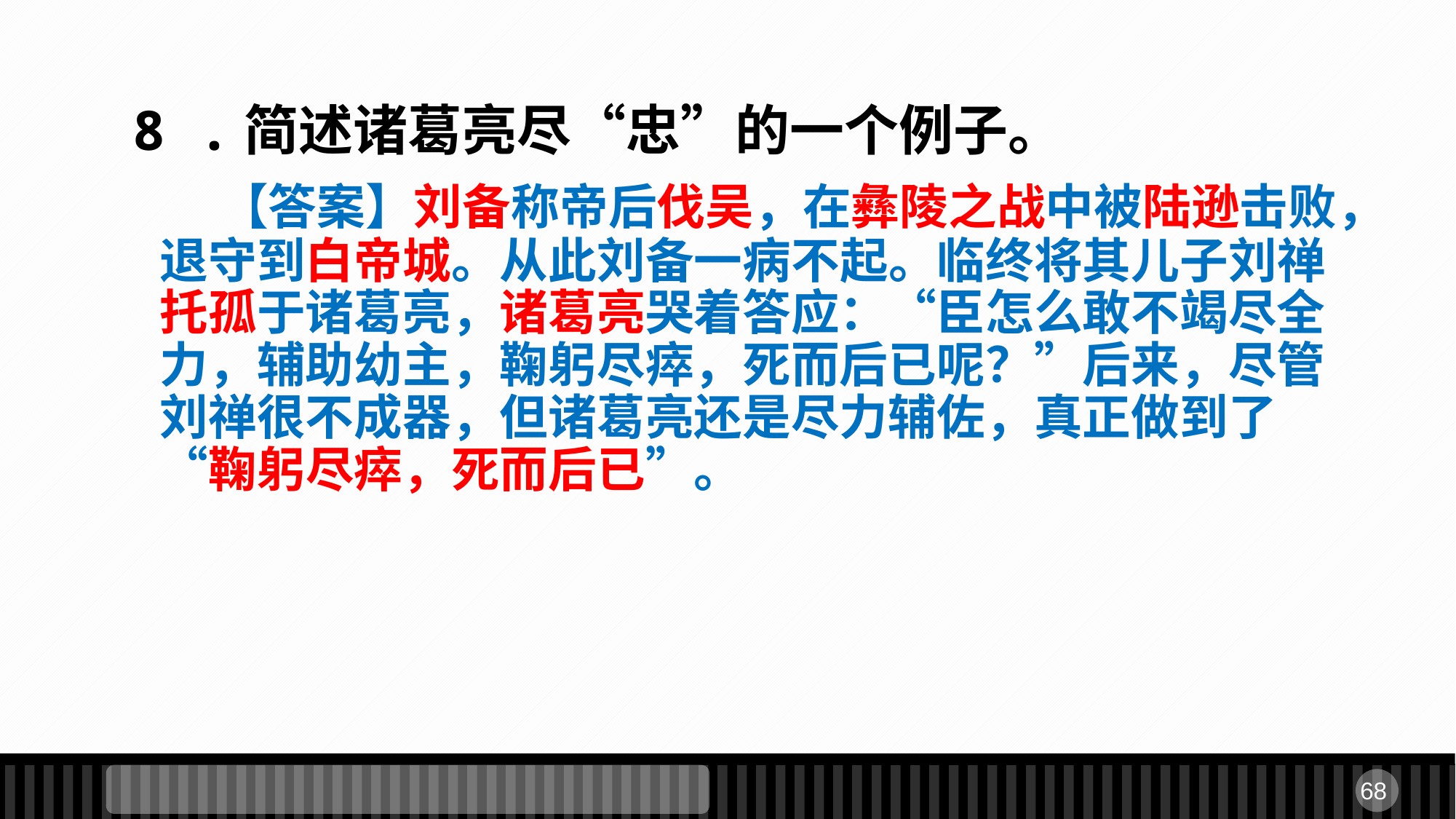

8 .简述诸葛亮尽“忠”的一个例子。
      【答案】刘备称帝后伐吴，在彝陵之战中被陆逊击败，退守到白帝城。从此刘备一病不起。临终将其儿子刘禅托孤于诸葛亮，诸葛亮哭着答应：“臣怎么敢不竭尽全力，辅助幼主，鞠躬尽瘁，死而后已呢？”后来，尽管刘禅很不成器，但诸葛亮还是尽力辅佐，真正做到了“鞠躬尽瘁，死而后已”。